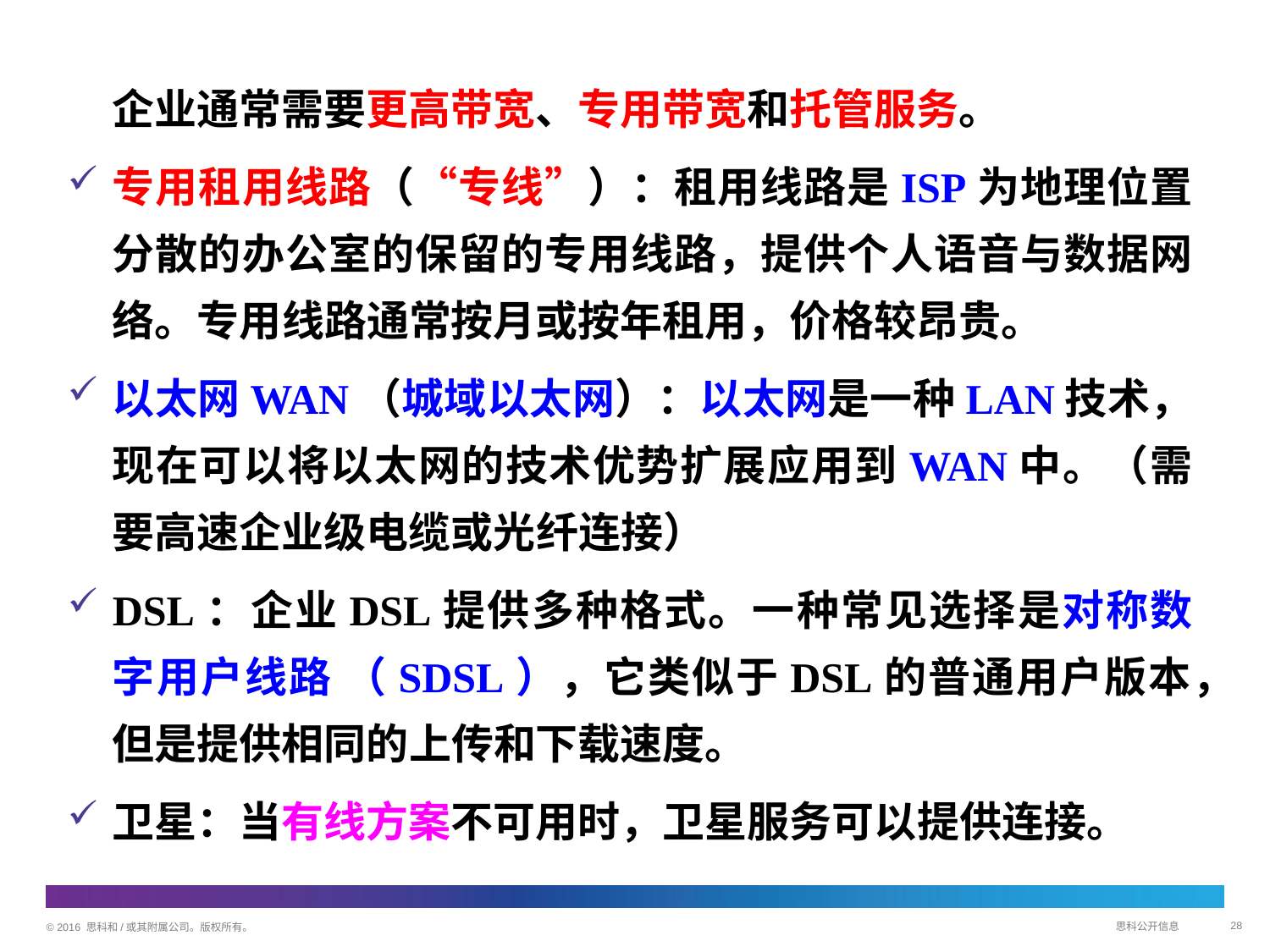

企业通常需要更高带宽、专用带宽和托管服务。
专用租用线路（“专线”）：租用线路是ISP为地理位置分散的办公室的保留的专用线路，提供个人语音与数据网络。专用线路通常按月或按年租用，价格较昂贵。
以太网WAN（城域以太网）：以太网是一种LAN技术，现在可以将以太网的技术优势扩展应用到WAN中。（需要高速企业级电缆或光纤连接）
DSL：企业DSL提供多种格式。一种常见选择是对称数字用户线路 （SDSL），它类似于DSL的普通用户版本，但是提供相同的上传和下载速度。
卫星：当有线方案不可用时，卫星服务可以提供连接。